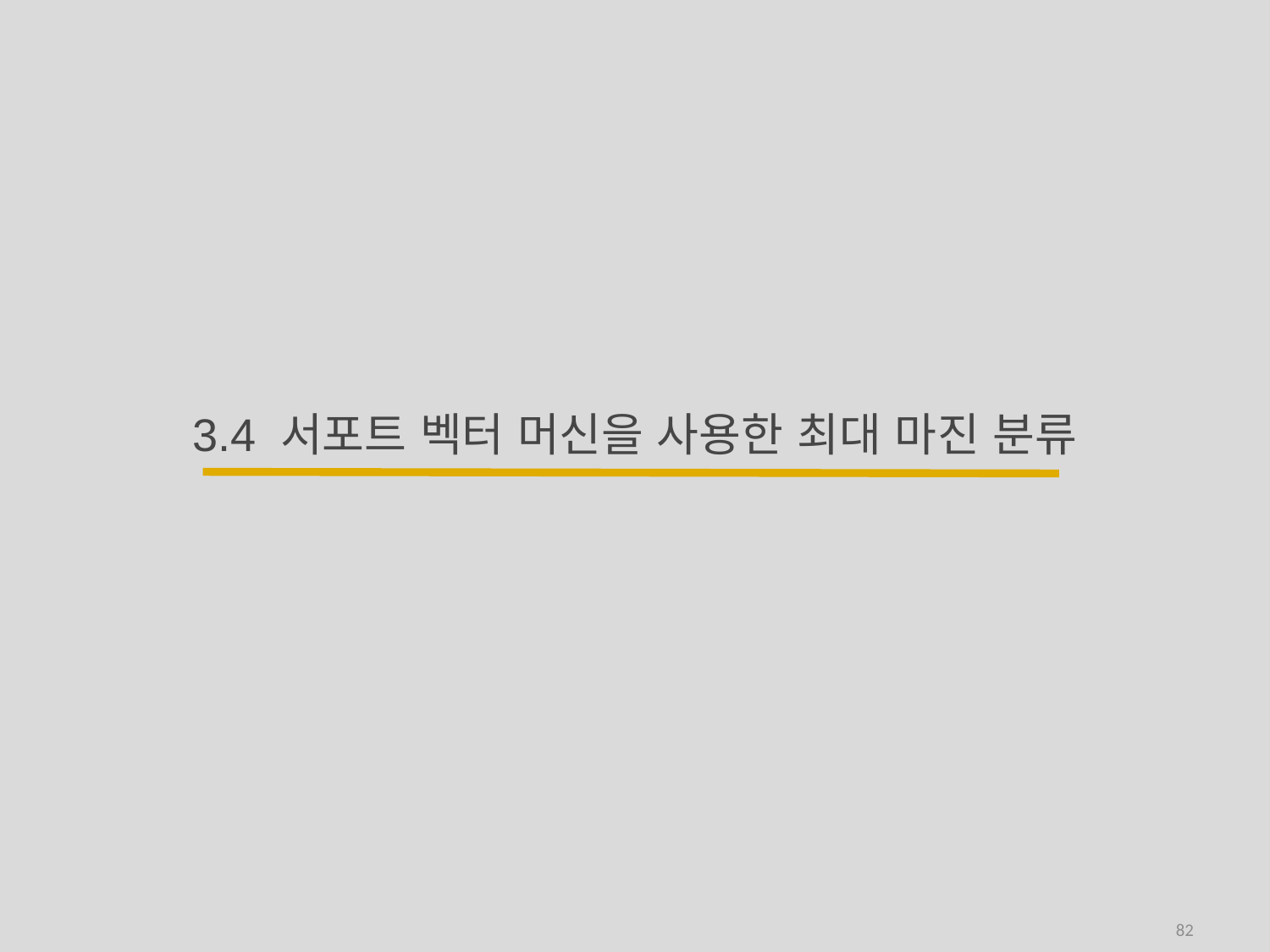

# 3.4 서포트 벡터 머신을 사용한 최대 마진 분류
82